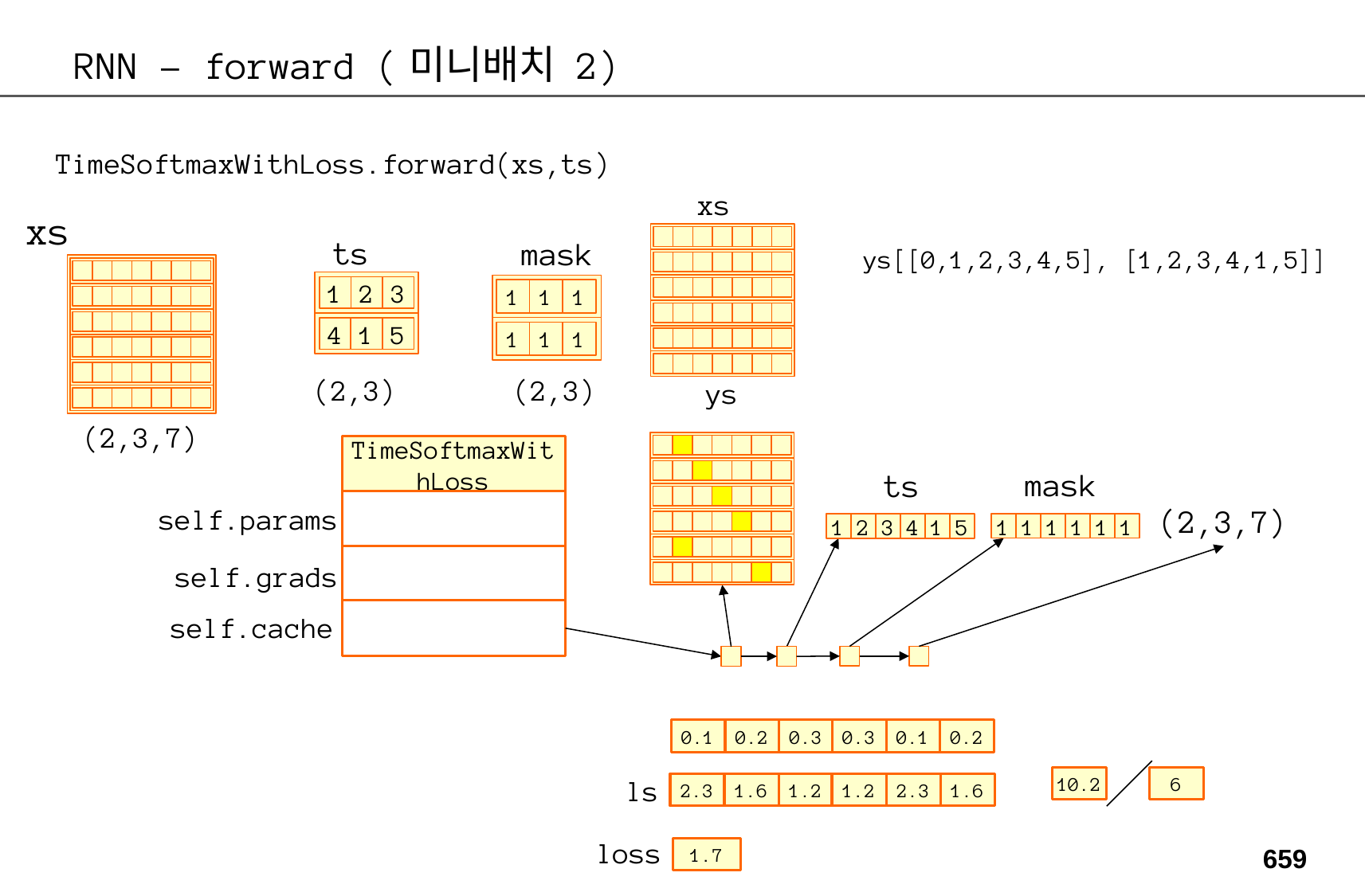

RNN - forward (미니배치 2)
TimeSoftmaxWithLoss.forward(xs,ts)
xs
xs

ts
mask

ys[[0,1,2,3,4,5], [1,2,3,4,1,5]]

1
1
1

1
1
1
1
2
3

4
1
5

(2,3)
(2,3)
ys
(2,3,7)

TimeSoftmaxWithLoss
mask

ts

self.params
(2,3,7)

1
1
1
1
1
1
1
2
3
4
1
5

self.grads

self.cache

0.1
0.2
0.3
0.3
0.1
0.2
ls
10.2
6
2.3
1.6
1.2
1.2
2.3
1.6
loss
1.7